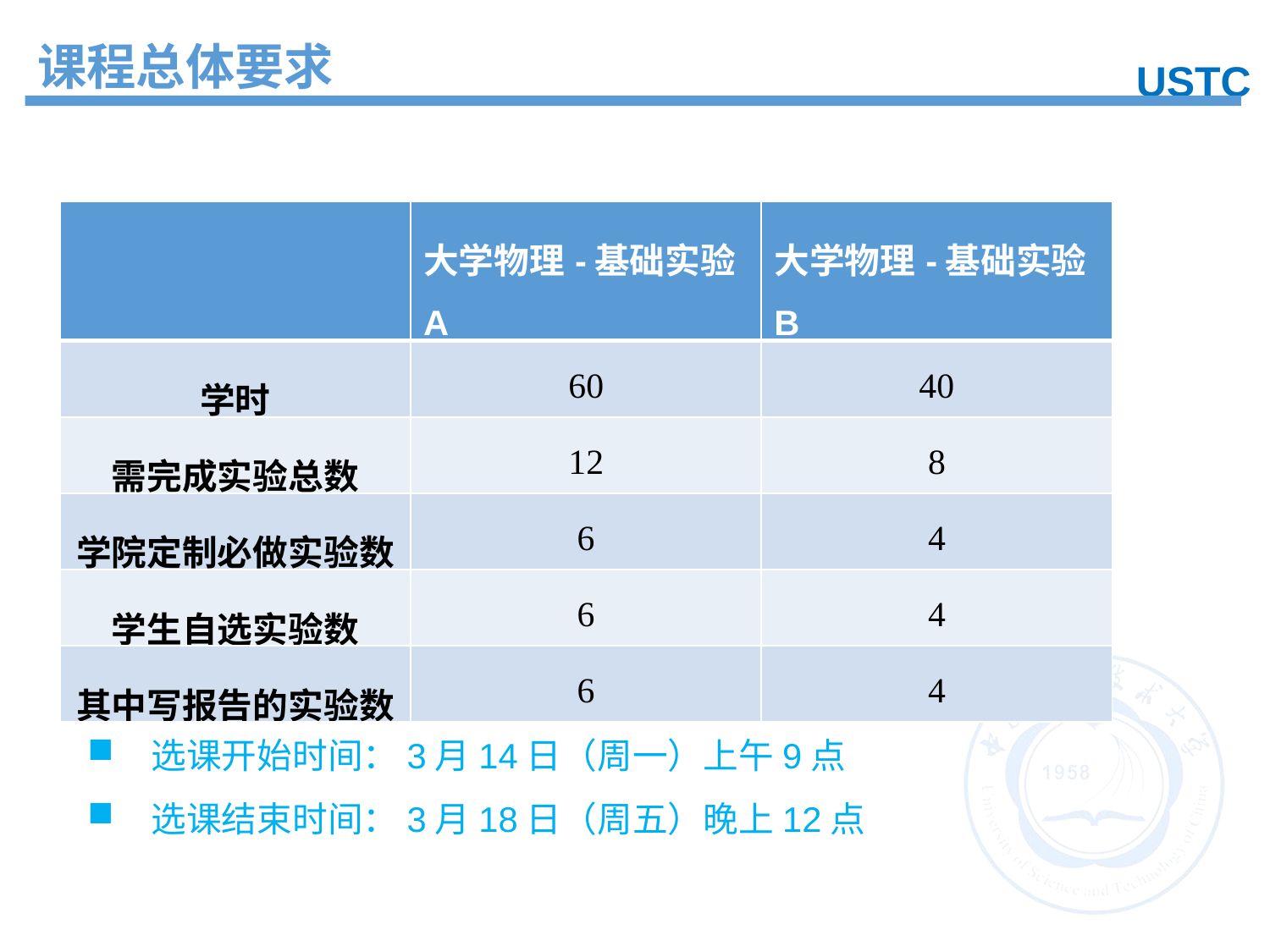

课程总体要求
USTC

|  | 大学物理-基础实验A | 大学物理-基础实验B |
| --- | --- | --- |
| 学时 | 60 | 40 |
| 需完成实验总数 | 12 | 8 |
| 学院定制必做实验数 | 6 | 4 |
| 学生自选实验数 | 6 | 4 |
| 其中写报告的实验数 | 6 | 4 |
选课开始时间：3月14日（周一）上午9点
选课结束时间：3月18日（周五）晚上12点